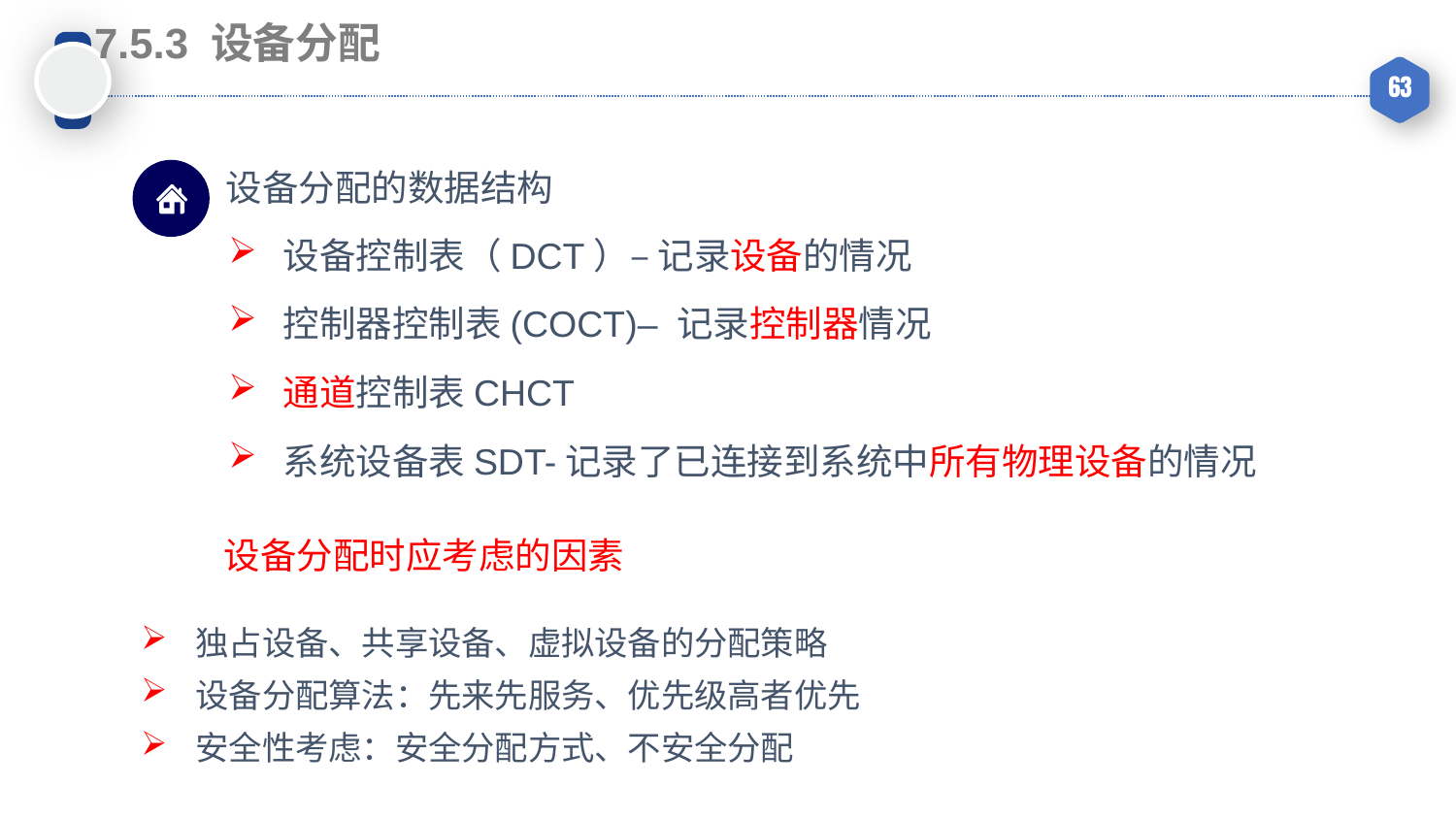

7.5.3 设备分配

设备分配的数据结构

设备控制表（DCT）– 记录设备的情况
控制器控制表(COCT)– 记录控制器情况
通道控制表CHCT
系统设备表SDT-记录了已连接到系统中所有物理设备的情况
设备分配时应考虑的因素
独占设备、共享设备、虚拟设备的分配策略
设备分配算法：先来先服务、优先级高者优先
安全性考虑：安全分配方式、不安全分配